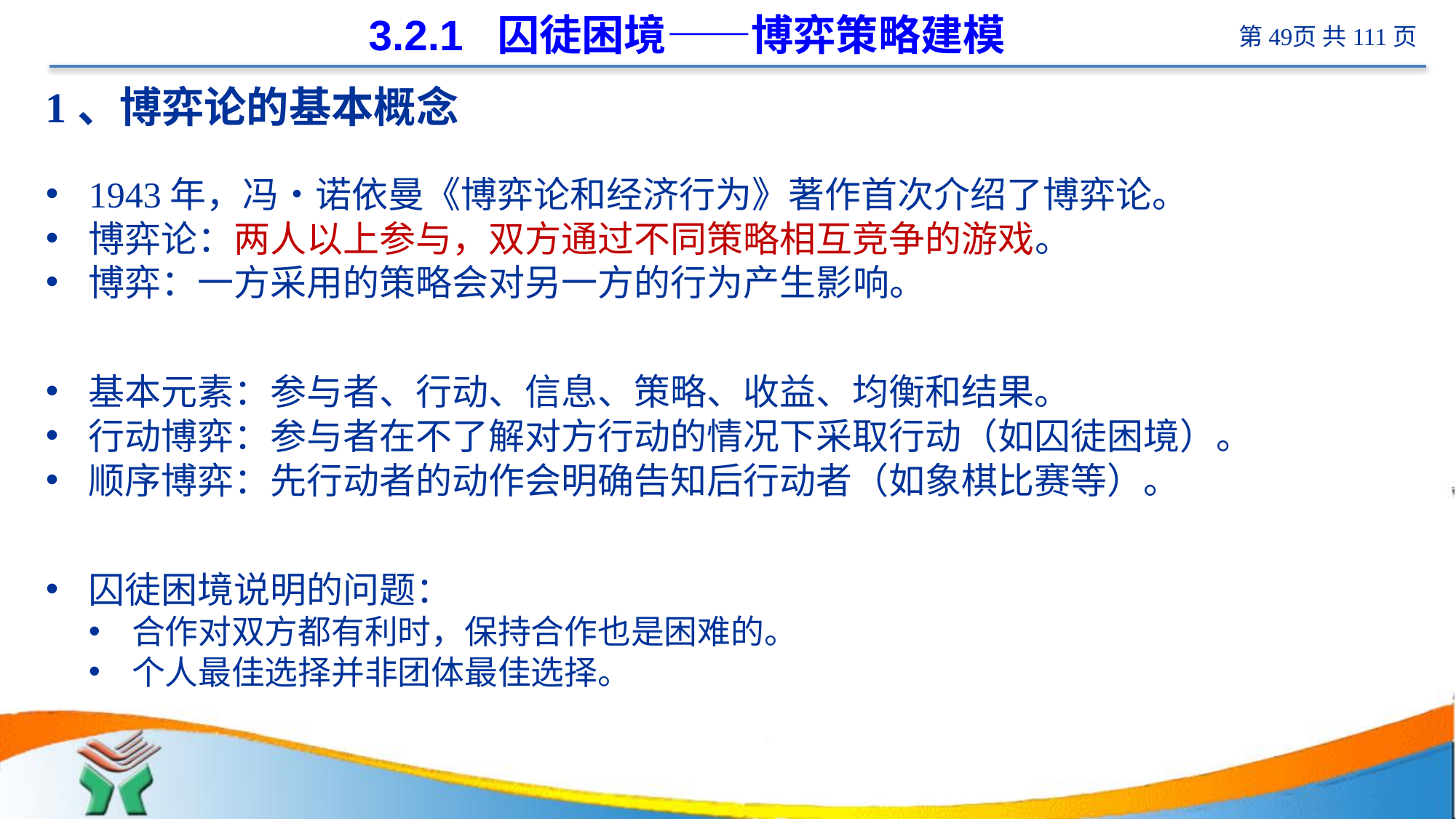

# 3.2.1  囚徒困境——博弈策略建模
1、博弈论的基本概念

1943年，冯•诺依曼《博弈论和经济行为》著作首次介绍了博弈论。
博弈论：两人以上参与，双方通过不同策略相互竞争的游戏。
博弈：一方采用的策略会对另一方的行为产生影响。

基本元素：参与者、行动、信息、策略、收益、均衡和结果。
行动博弈：参与者在不了解对方行动的情况下采取行动（如囚徒困境）。
顺序博弈：先行动者的动作会明确告知后行动者（如象棋比赛等）。

囚徒困境说明的问题：
合作对双方都有利时，保持合作也是困难的。
个人最佳选择并非团体最佳选择。